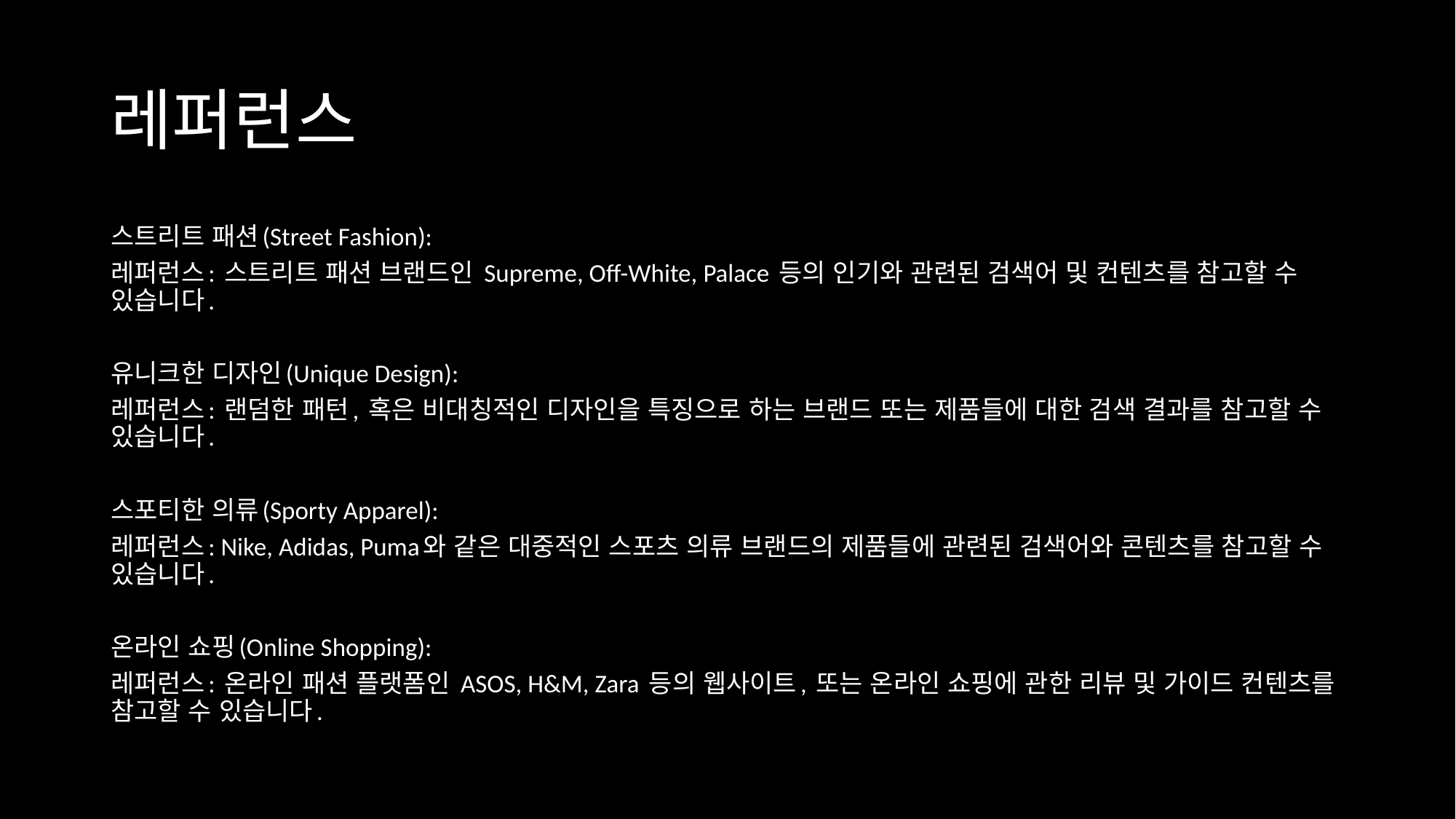

# 레퍼런스
스트리트 패션(Street Fashion):
레퍼런스: 스트리트 패션 브랜드인 Supreme, Off-White, Palace 등의 인기와 관련된 검색어 및 컨텐츠를 참고할 수 있습니다.

유니크한 디자인(Unique Design):
레퍼런스: 랜덤한 패턴, 혹은 비대칭적인 디자인을 특징으로 하는 브랜드 또는 제품들에 대한 검색 결과를 참고할 수 있습니다.

스포티한 의류(Sporty Apparel):
레퍼런스: Nike, Adidas, Puma와 같은 대중적인 스포츠 의류 브랜드의 제품들에 관련된 검색어와 콘텐츠를 참고할 수 있습니다.

온라인 쇼핑(Online Shopping):
레퍼런스: 온라인 패션 플랫폼인 ASOS, H&M, Zara 등의 웹사이트, 또는 온라인 쇼핑에 관한 리뷰 및 가이드 컨텐츠를 참고할 수 있습니다.